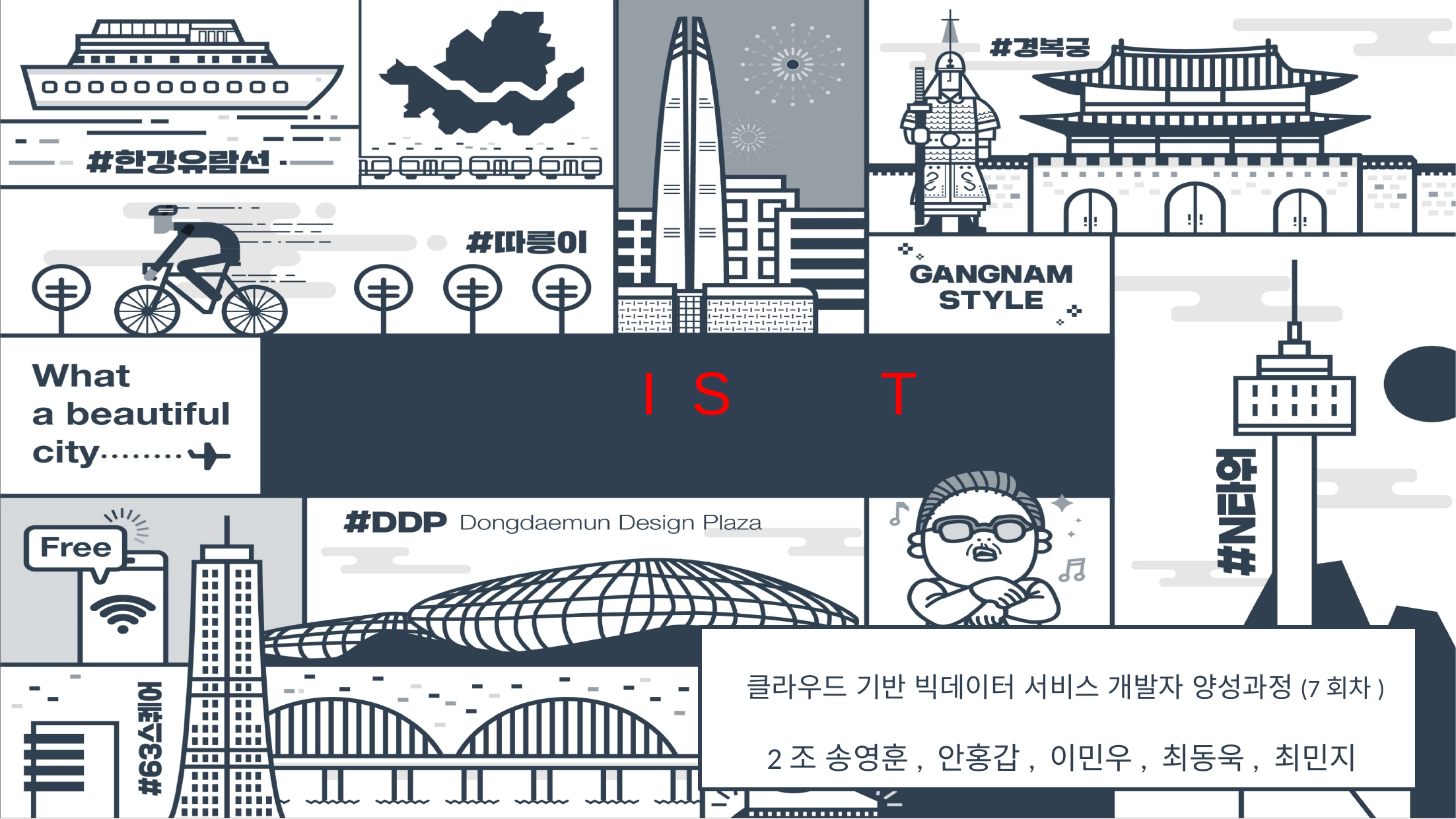

1.S.T
I. Seoul. Trip.
 클라우드 기반 빅데이터 서비스 개발자 양성과정(7회차)
 2조 송영훈, 안홍갑, 이민우, 최동욱, 최민지